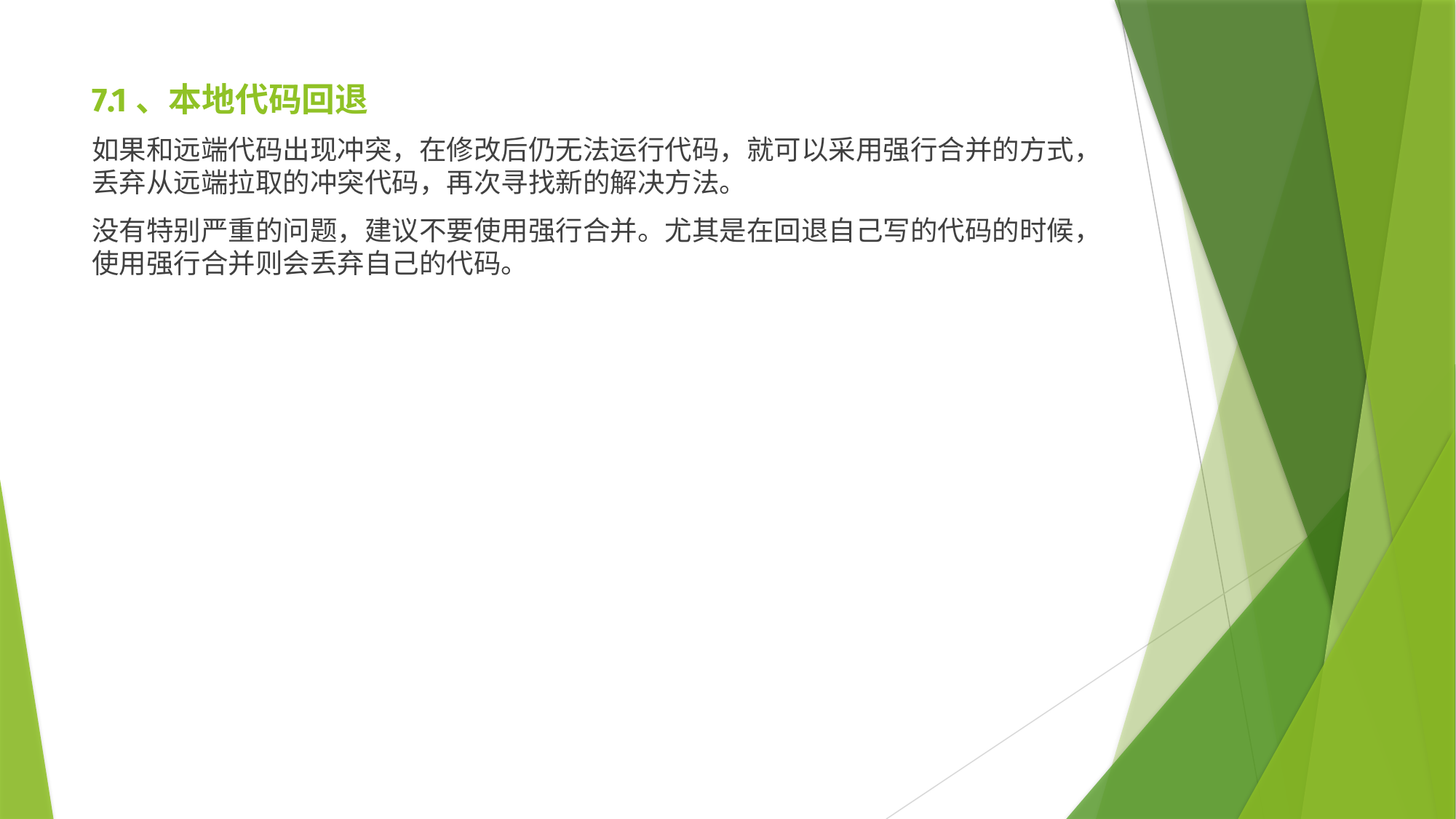

# 7.1、本地代码回退
如果和远端代码出现冲突，在修改后仍无法运行代码，就可以采用强行合并的方式，丢弃从远端拉取的冲突代码，再次寻找新的解决方法。
没有特别严重的问题，建议不要使用强行合并。尤其是在回退自己写的代码的时候，使用强行合并则会丢弃自己的代码。